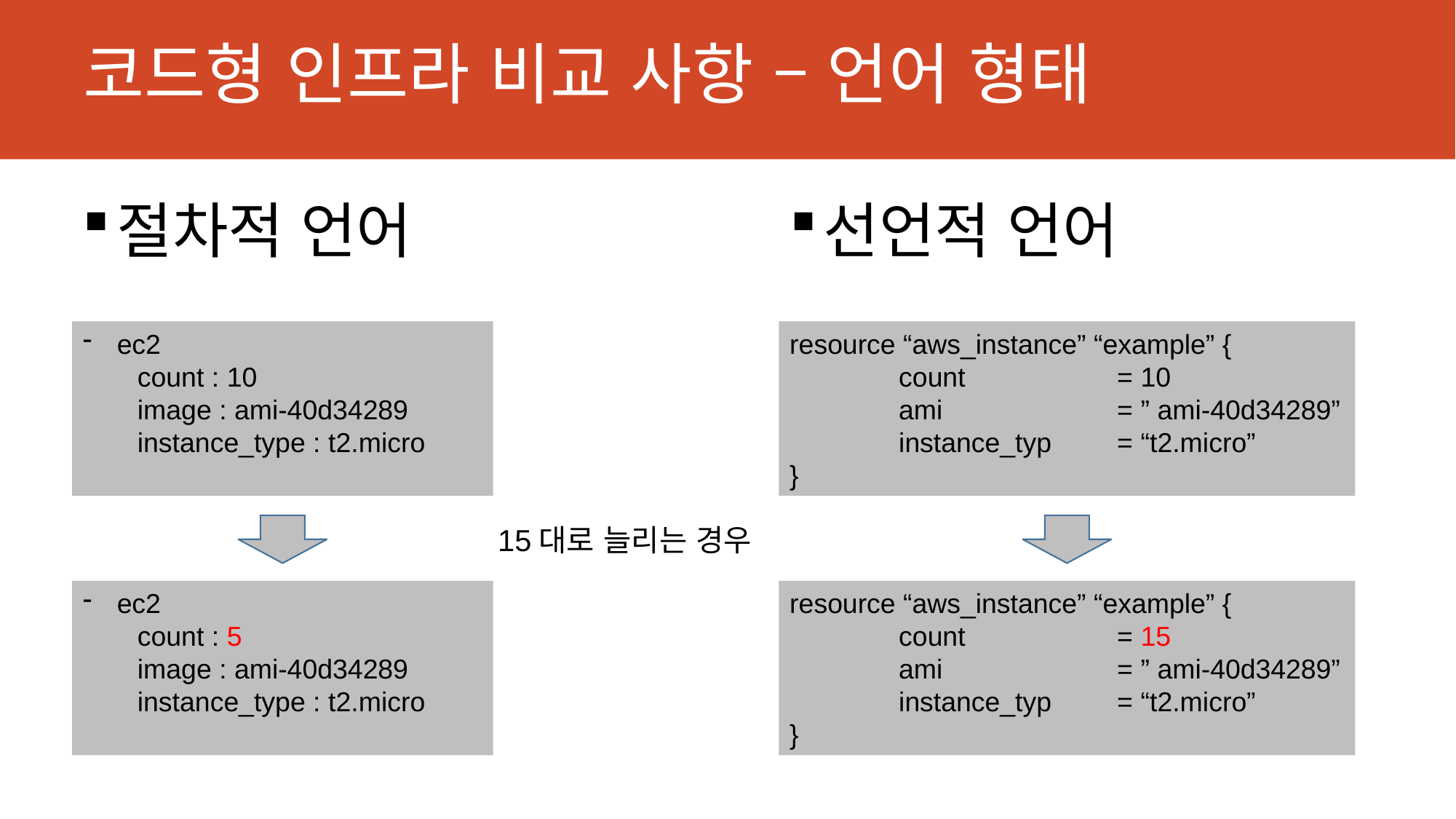

# 코드형 인프라 비교 사항 – 언어 형태
절차적 언어
선언적 언어
ec2
count : 10
image : ami-40d34289
instance_type : t2.micro

resource “aws_instance” “example” {
	count		= 10
	ami 		= ” ami-40d34289”
	instance_typ	= “t2.micro”
}

15대로 늘리는 경우

ec2
count : 5
image : ami-40d34289
instance_type : t2.micro

resource “aws_instance” “example” {
	count		= 15
	ami 		= ” ami-40d34289”
	instance_typ	= “t2.micro”
}